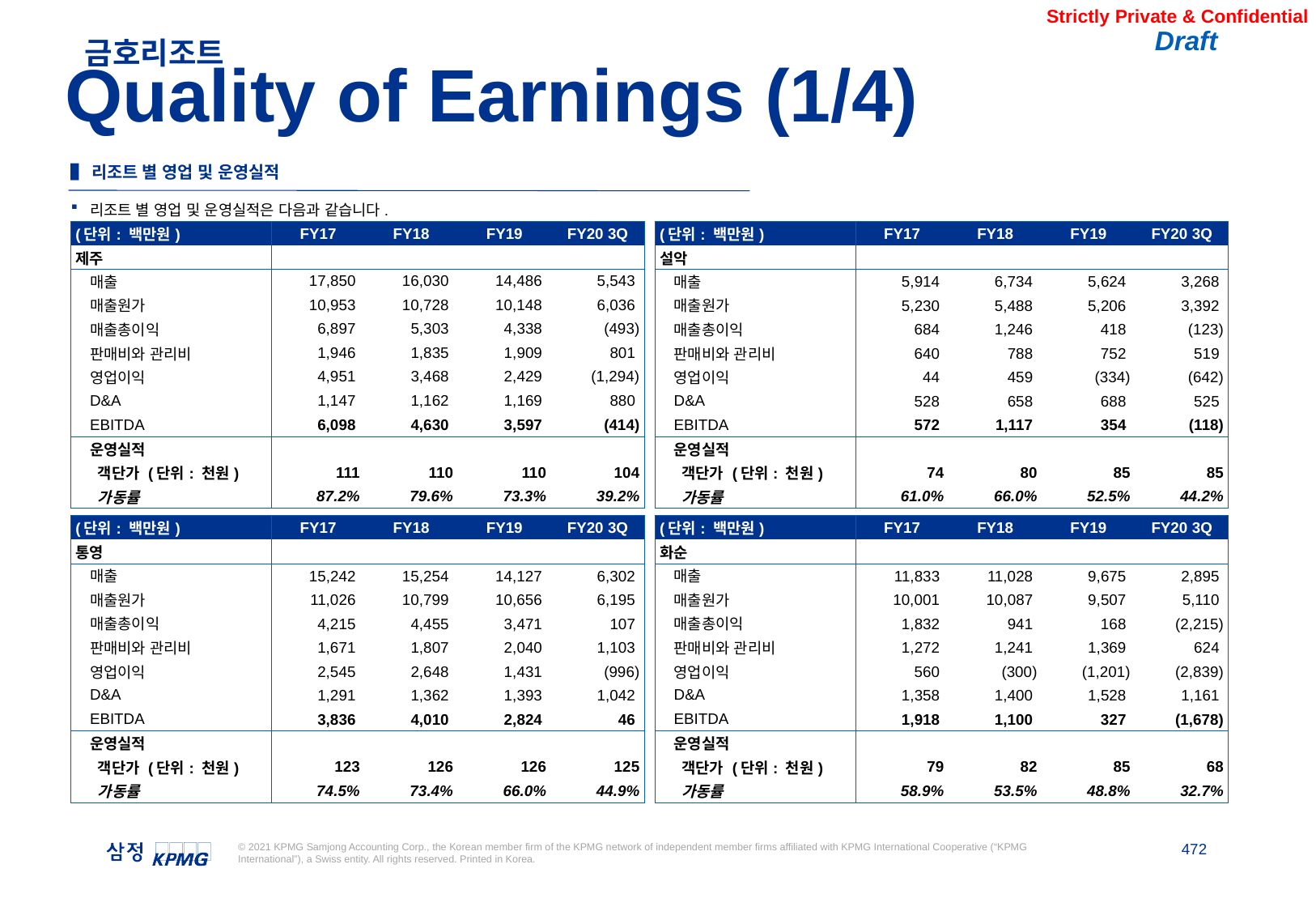

금호리조트
Quality of Earnings (1/4)
▌리조트 별 영업 및 운영실적

리조트 별 영업 및 운영실적은 다음과 같습니다.
| (단위: 백만원) | FY17 | FY18 | FY19 | FY20 3Q |
| --- | --- | --- | --- | --- |
| 제주 |  |  |  |  |
| 매출 | 17,850 | 16,030 | 14,486 | 5,543 |
| 매출원가 | 10,953 | 10,728 | 10,148 | 6,036 |
| 매출총이익 | 6,897 | 5,303 | 4,338 | (493) |
| 판매비와 관리비 | 1,946 | 1,835 | 1,909 | 801 |
| 영업이익 | 4,951 | 3,468 | 2,429 | (1,294) |
| D&A | 1,147 | 1,162 | 1,169 | 880 |
| EBITDA | 6,098 | 4,630 | 3,597 | (414) |
| 운영실적 |  |  |  |  |
| 객단가 (단위: 천원) | 111 | 110 | 110 | 104 |
| 가동률 | 87.2% | 79.6% | 73.3% | 39.2% |
| (단위: 백만원) | FY17 | FY18 | FY19 | FY20 3Q |
| --- | --- | --- | --- | --- |
| 설악 |  |  |  |  |
| 매출 | 5,914 | 6,734 | 5,624 | 3,268 |
| 매출원가 | 5,230 | 5,488 | 5,206 | 3,392 |
| 매출총이익 | 684 | 1,246 | 418 | (123) |
| 판매비와 관리비 | 640 | 788 | 752 | 519 |
| 영업이익 | 44 | 459 | (334) | (642) |
| D&A | 528 | 658 | 688 | 525 |
| EBITDA | 572 | 1,117 | 354 | (118) |
| 운영실적 |  |  |  |  |
| 객단가 (단위: 천원) | 74 | 80 | 85 | 85 |
| 가동률 | 61.0% | 66.0% | 52.5% | 44.2% |
| (단위: 백만원) | FY17 | FY18 | FY19 | FY20 3Q |
| --- | --- | --- | --- | --- |
| 통영 |  |  |  |  |
| 매출 | 15,242 | 15,254 | 14,127 | 6,302 |
| 매출원가 | 11,026 | 10,799 | 10,656 | 6,195 |
| 매출총이익 | 4,215 | 4,455 | 3,471 | 107 |
| 판매비와 관리비 | 1,671 | 1,807 | 2,040 | 1,103 |
| 영업이익 | 2,545 | 2,648 | 1,431 | (996) |
| D&A | 1,291 | 1,362 | 1,393 | 1,042 |
| EBITDA | 3,836 | 4,010 | 2,824 | 46 |
| 운영실적 |  |  |  |  |
| 객단가 (단위: 천원) | 123 | 126 | 126 | 125 |
| 가동률 | 74.5% | 73.4% | 66.0% | 44.9% |
| (단위: 백만원) | FY17 | FY18 | FY19 | FY20 3Q |
| --- | --- | --- | --- | --- |
| 화순 |  |  |  |  |
| 매출 | 11,833 | 11,028 | 9,675 | 2,895 |
| 매출원가 | 10,001 | 10,087 | 9,507 | 5,110 |
| 매출총이익 | 1,832 | 941 | 168 | (2,215) |
| 판매비와 관리비 | 1,272 | 1,241 | 1,369 | 624 |
| 영업이익 | 560 | (300) | (1,201) | (2,839) |
| D&A | 1,358 | 1,400 | 1,528 | 1,161 |
| EBITDA | 1,918 | 1,100 | 327 | (1,678) |
| 운영실적 |  |  |  |  |
| 객단가 (단위: 천원) | 79 | 82 | 85 | 68 |
| 가동률 | 58.9% | 53.5% | 48.8% | 32.7% |